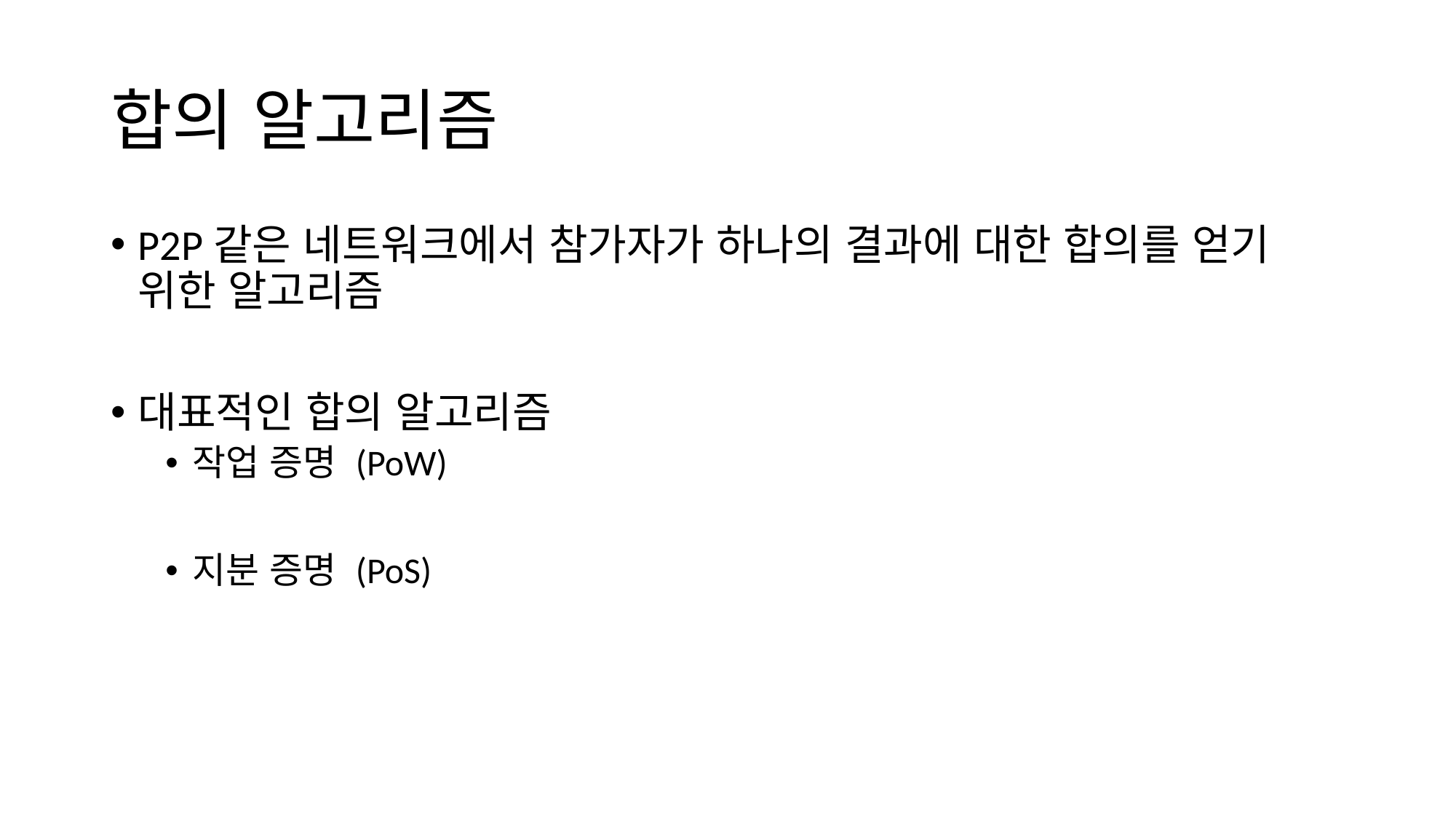

# 합의 알고리즘
P2P같은 네트워크에서 참가자가 하나의 결과에 대한 합의를 얻기 위한 알고리즘

대표적인 합의 알고리즘
작업 증명 (PoW)

지분 증명 (PoS)